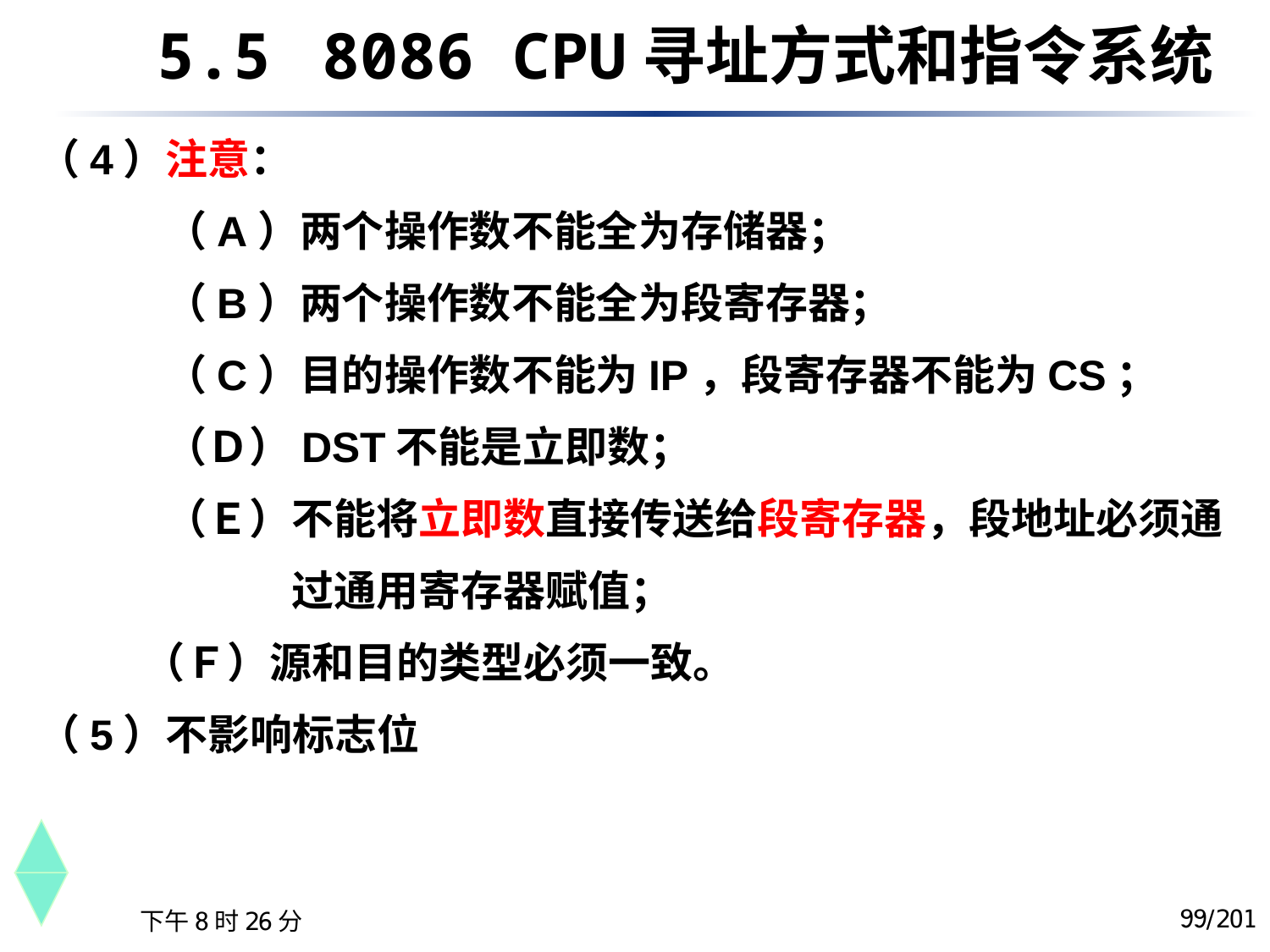

5.5	 8086 CPU寻址方式和指令系统
（4）注意：
	（A）两个操作数不能全为存储器；
	（B）两个操作数不能全为段寄存器；
	（C）目的操作数不能为IP，段寄存器不能为CS；
	（Ｄ）DST不能是立即数；
	（Ｅ）不能将立即数直接传送给段寄存器，段地址必须通
		过通用寄存器赋值；
          （Ｆ）源和目的类型必须一致。
（5）不影响标志位
99/201
下午8时26分